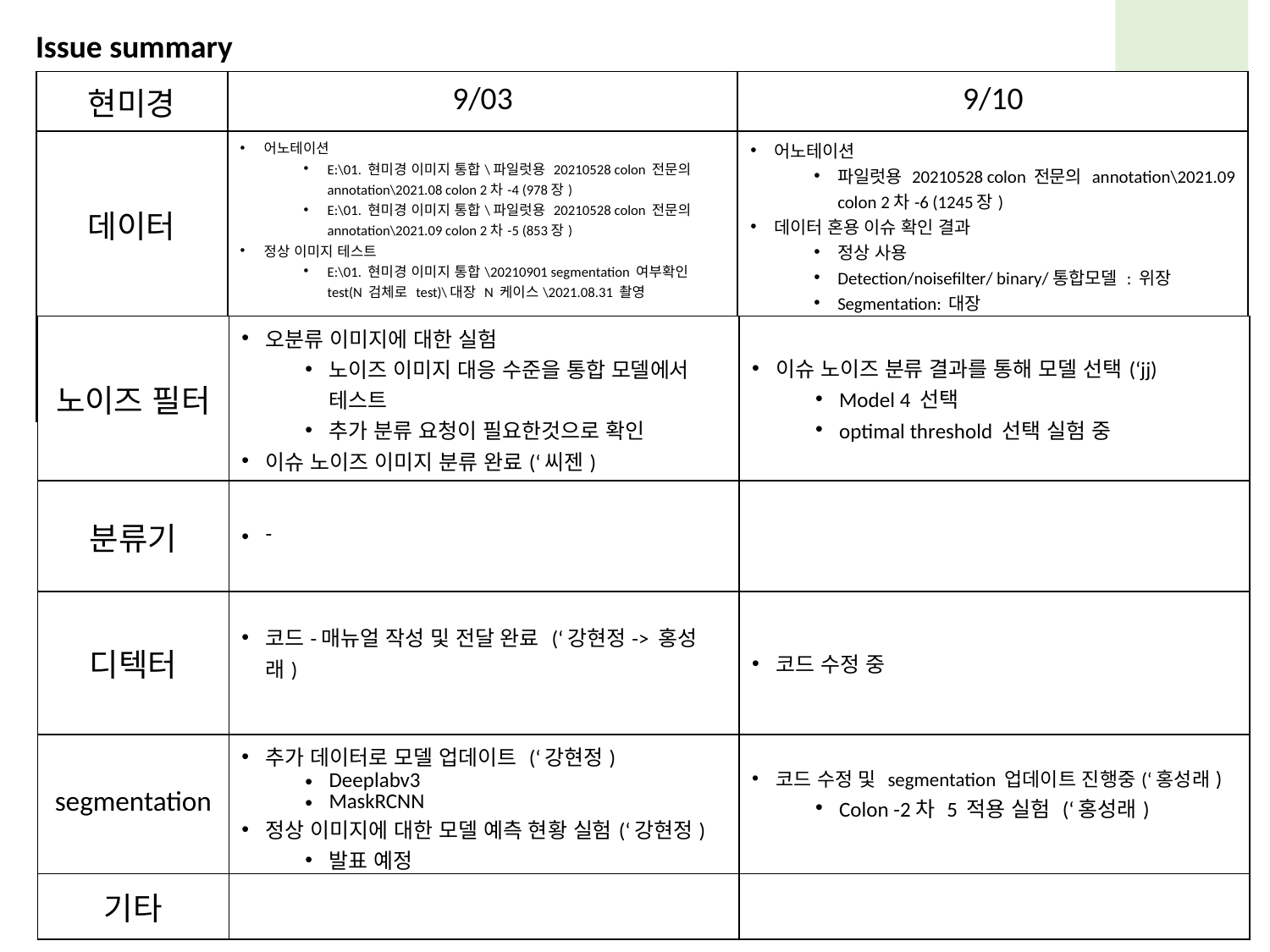

Issue summary
| 현미경 | 9/03 | 9/10 |
| --- | --- | --- |
| 데이터 | 어노테이션 E:\01. 현미경 이미지 통합\파일럿용 20210528 colon 전문의 annotation\2021.08 colon 2차-4 (978장) E:\01. 현미경 이미지 통합\파일럿용 20210528 colon 전문의 annotation\2021.09 colon 2차-5 (853장) 정상 이미지 테스트 E:\01. 현미경 이미지 통합\20210901 segmentation 여부확인test(N 검체로 test)\대장 N 케이스\2021.08.31 촬영 | 어노테이션 파일럿용 20210528 colon 전문의 annotation\2021.09 colon 2차-6 (1245장) 데이터 혼용 이슈 확인 결과 정상 사용 Detection/noisefilter/ binary/통합모델 : 위장 Segmentation: 대장 |
|  |  |  |
| 노이즈 필터 | 오분류 이미지에 대한 실험 노이즈 이미지 대응 수준을 통합 모델에서 테스트 추가 분류 요청이 필요한것으로 확인 이슈 노이즈 이미지 분류 완료(‘씨젠) | 이슈 노이즈 분류 결과를 통해 모델 선택(‘jj) Model 4 선택 optimal threshold 선택 실험 중 |
| --- | --- | --- |
| 분류기 | - |  |
| 디텍터 | 코드-매뉴얼 작성 및 전달 완료 (‘강현정-> 홍성래) | 코드 수정 중 |
| segmentation | 추가 데이터로 모델 업데이트 (‘강현정) Deeplabv3 MaskRCNN 정상 이미지에 대한 모델 예측 현황 실험(‘강현정) 발표 예정 | 코드 수정 및 segmentation 업데이트 진행중(‘홍성래) Colon -2차 5 적용 실험 (‘홍성래) |
| 기타 |  |  |